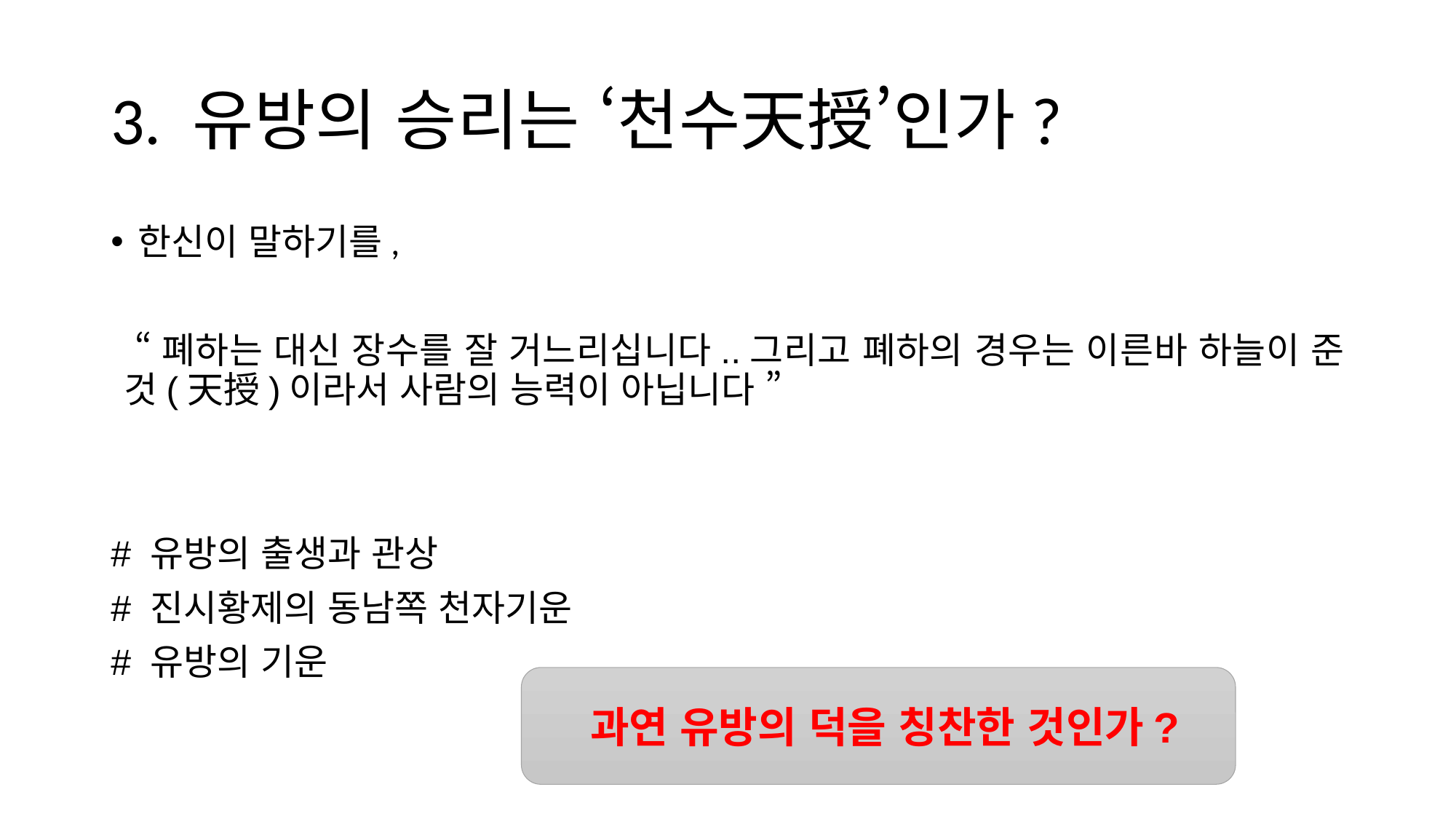

# 3. 유방의 승리는 ‘천수天授’인가?
한신이 말하기를,

 “폐하는 대신 장수를 잘 거느리십니다..그리고 폐하의 경우는 이른바 하늘이 준 것(天授)이라서 사람의 능력이 아닙니다 ”

# 유방의 출생과 관상
# 진시황제의 동남쪽 천자기운
# 유방의 기운

과연 유방의 덕을 칭찬한 것인가?